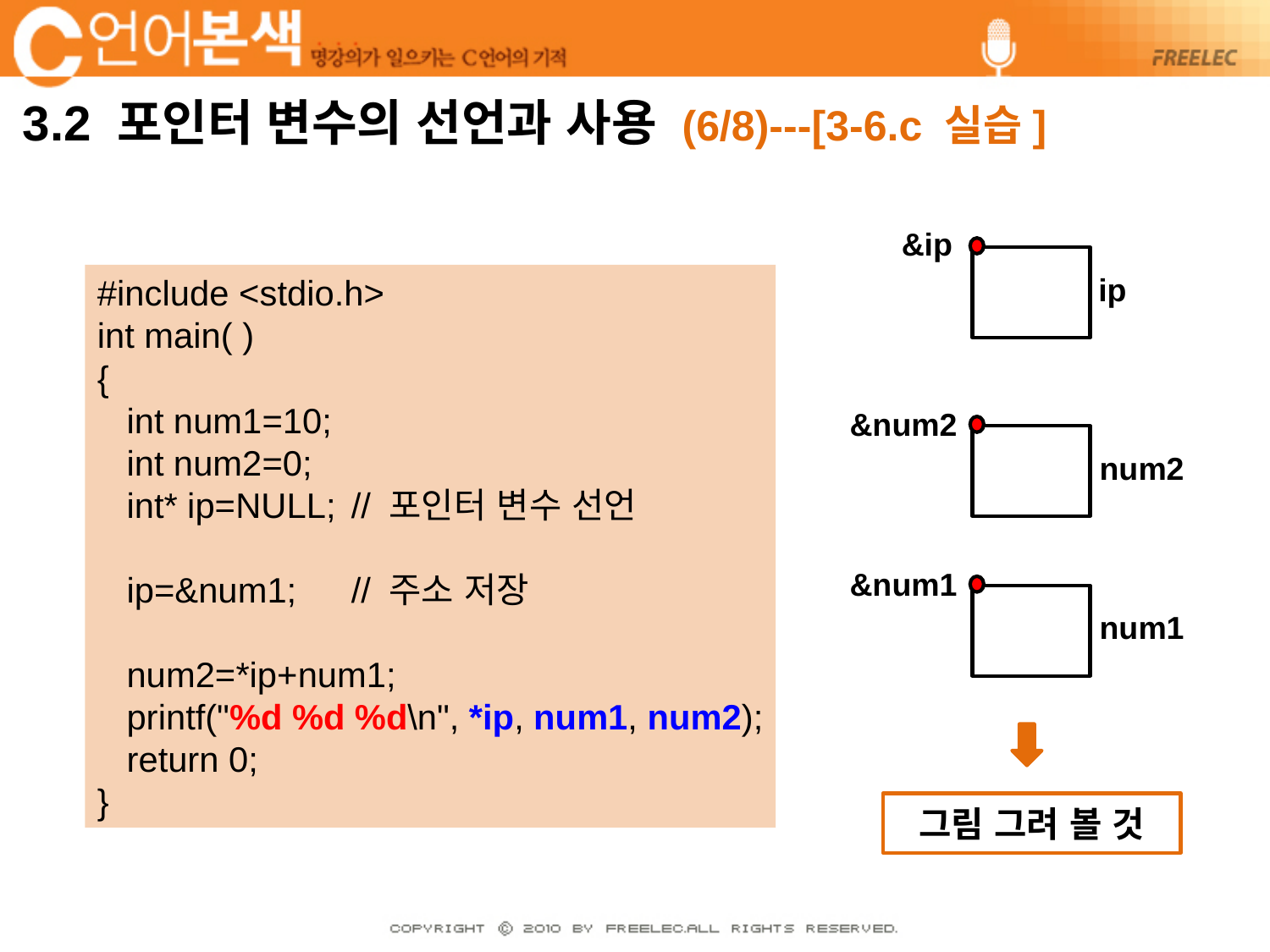

# 3.2 포인터 변수의 선언과 사용 (6/8)---[3-6.c 실습]

&ip

ip
#include <stdio.h>
int main( )
{
   int num1=10;
   int num2=0;
   int* ip=NULL;	// 포인터 변수 선언

   ip=&num1;	// 주소 저장

   num2=*ip+num1;
   printf("%d %d %d\n", *ip, num1, num2);
   return 0;
}
&num2

num2
&num1

num1

그림 그려 볼 것